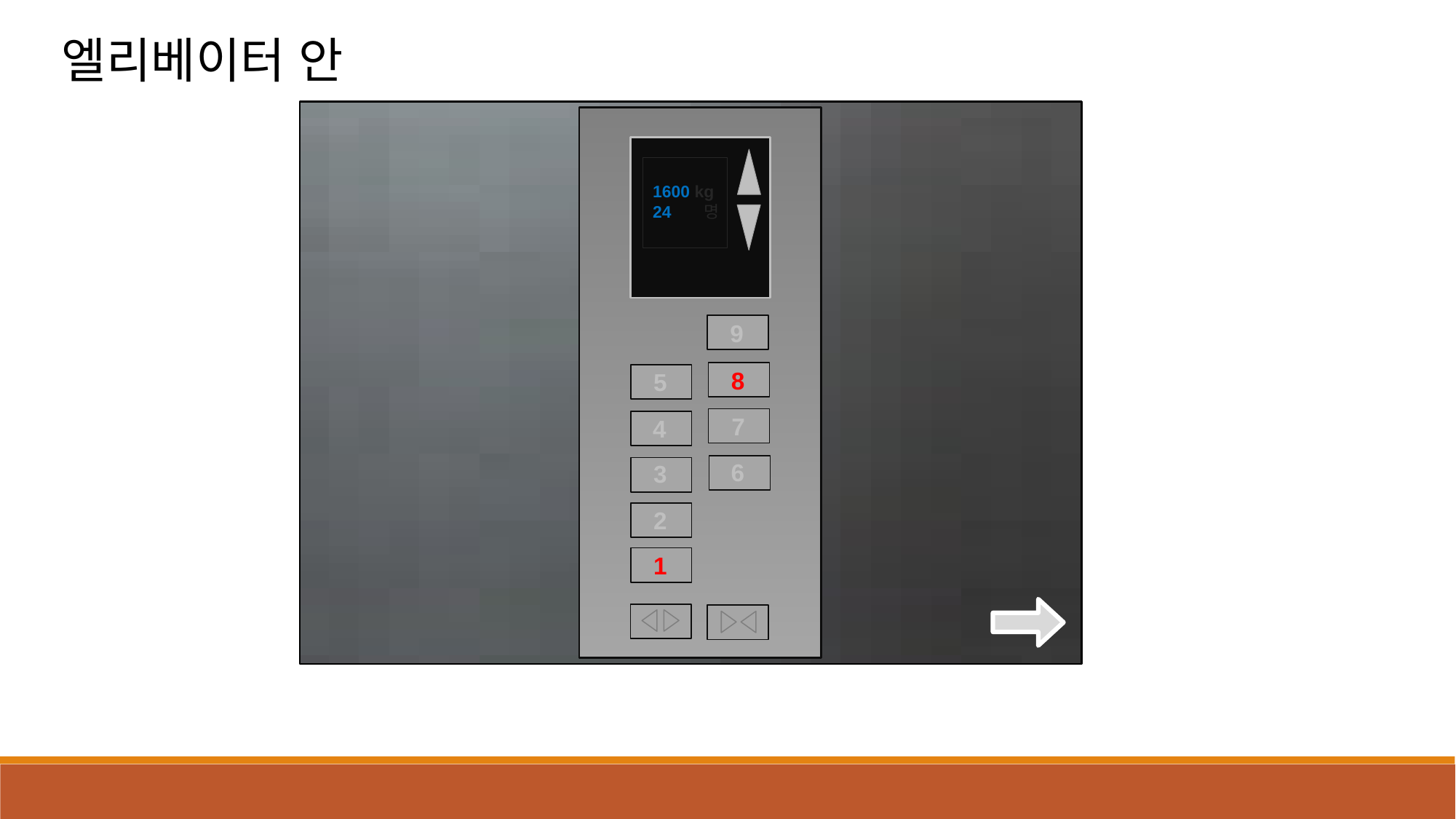

엘리베이터 안

1

9
8
5
7
4
6
3
2

1600 kg
24      명